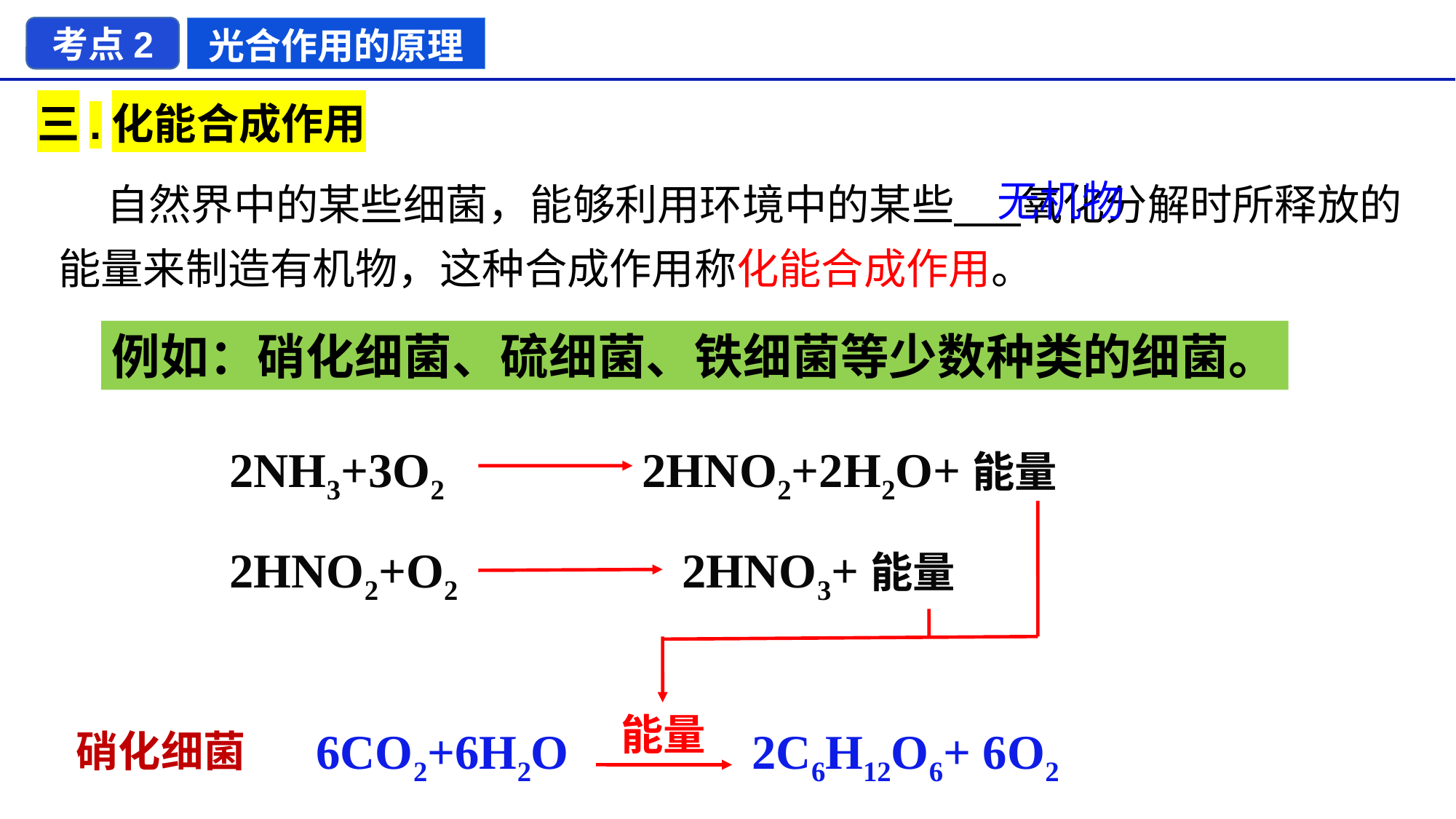

考点2
光合作用的原理

三.化能合成作用
    自然界中的某些细菌，能够利用环境中的某些       氧化分解时所释放的能量来制造有机物，这种合成作用称化能合成作用。
无机物
例如：硝化细菌、硫细菌、铁细菌等少数种类的细菌。
2NH3+3O2                         2HNO2+2H2O+能量

2HNO2+O2                            2HNO3+能量

能量

6CO2+6H2O               2C6H12O6+ 6O2
硝化细菌